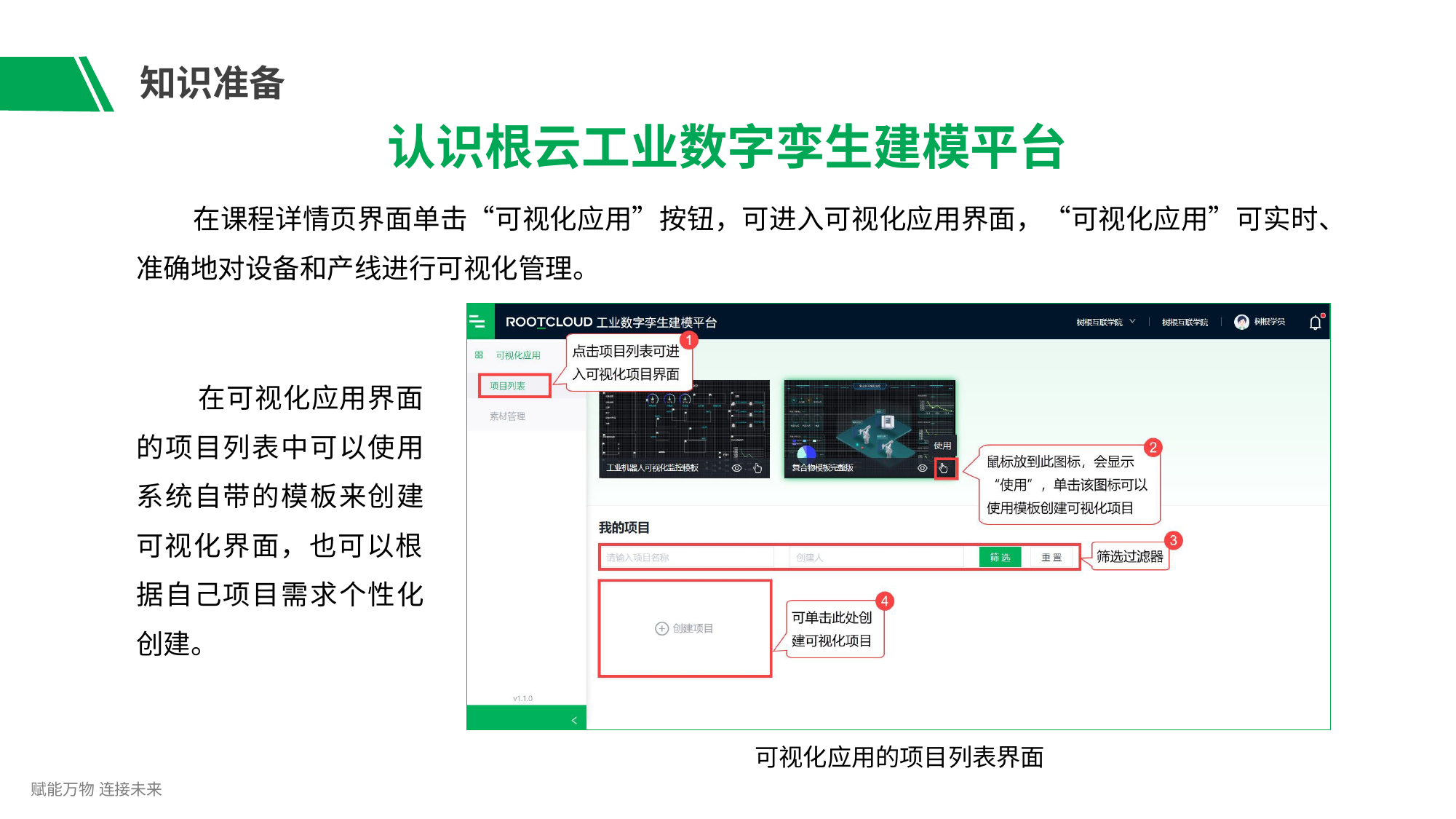

# 知识准备
认识根云工业数字孪生建模平台
在课程详情页界面单击“可视化应用”按钮，可进入可视化应用界面，“可视化应用”可实时、 准确地对设备和产线进行可视化管理。

在可视化应用界面 的项目列表中可以使用 系统自带的模板来创建 可视化界面，也可以根 据自己项目需求个性化 创建。

可视化应用的项目列表界面
赋能万物 连接未来